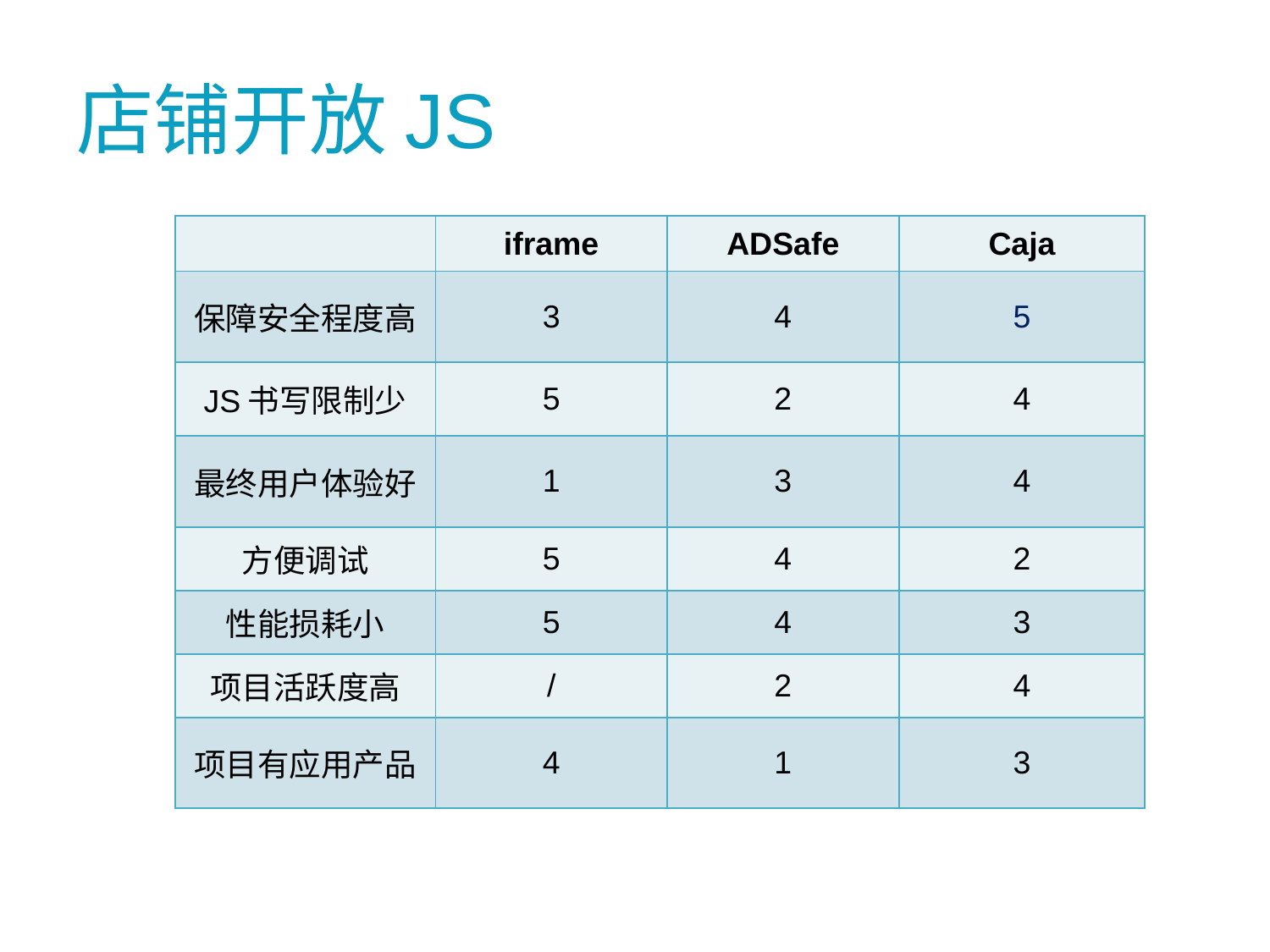

# 店铺开放JS
|  | iframe | ADSafe | Caja |
| --- | --- | --- | --- |
| 保障安全程度高 | 3 | 4 | 5 |
| JS书写限制少 | 5 | 2 | 4 |
| 最终用户体验好 | 1 | 3 | 4 |
| 方便调试 | 5 | 4 | 2 |
| 性能损耗小 | 5 | 4 | 3 |
| 项目活跃度高 | / | 2 | 4 |
| 项目有应用产品 | 4 | 1 | 3 |